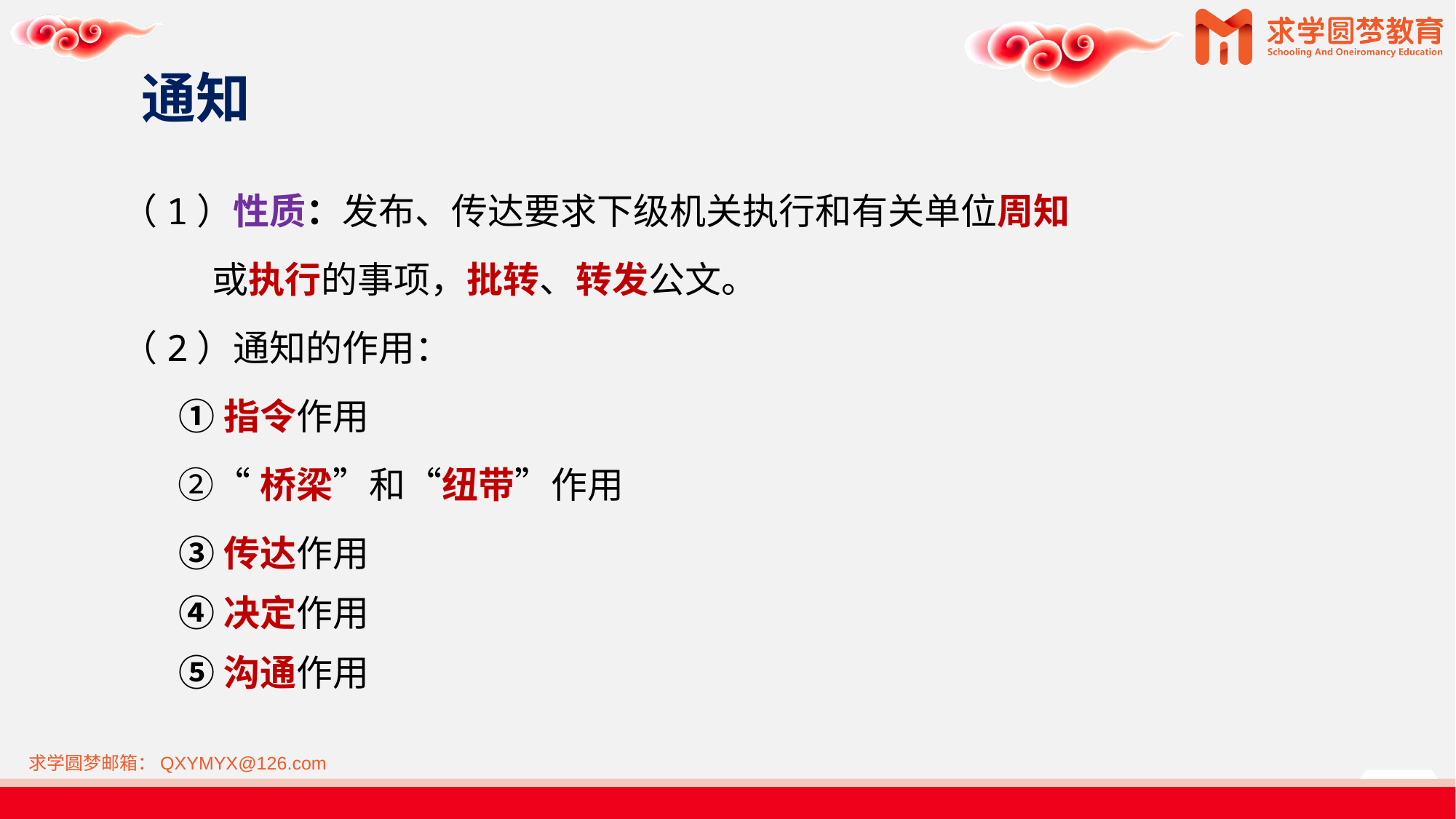

# 通知
（1）性质：发布、传达要求下级机关执行和有关单位周知
          或执行的事项，批转、转发公文。
（2）通知的作用：
       ①指令作用
       ②“桥梁”和“纽带”作用
       ③传达作用
       ④决定作用
       ⑤沟通作用